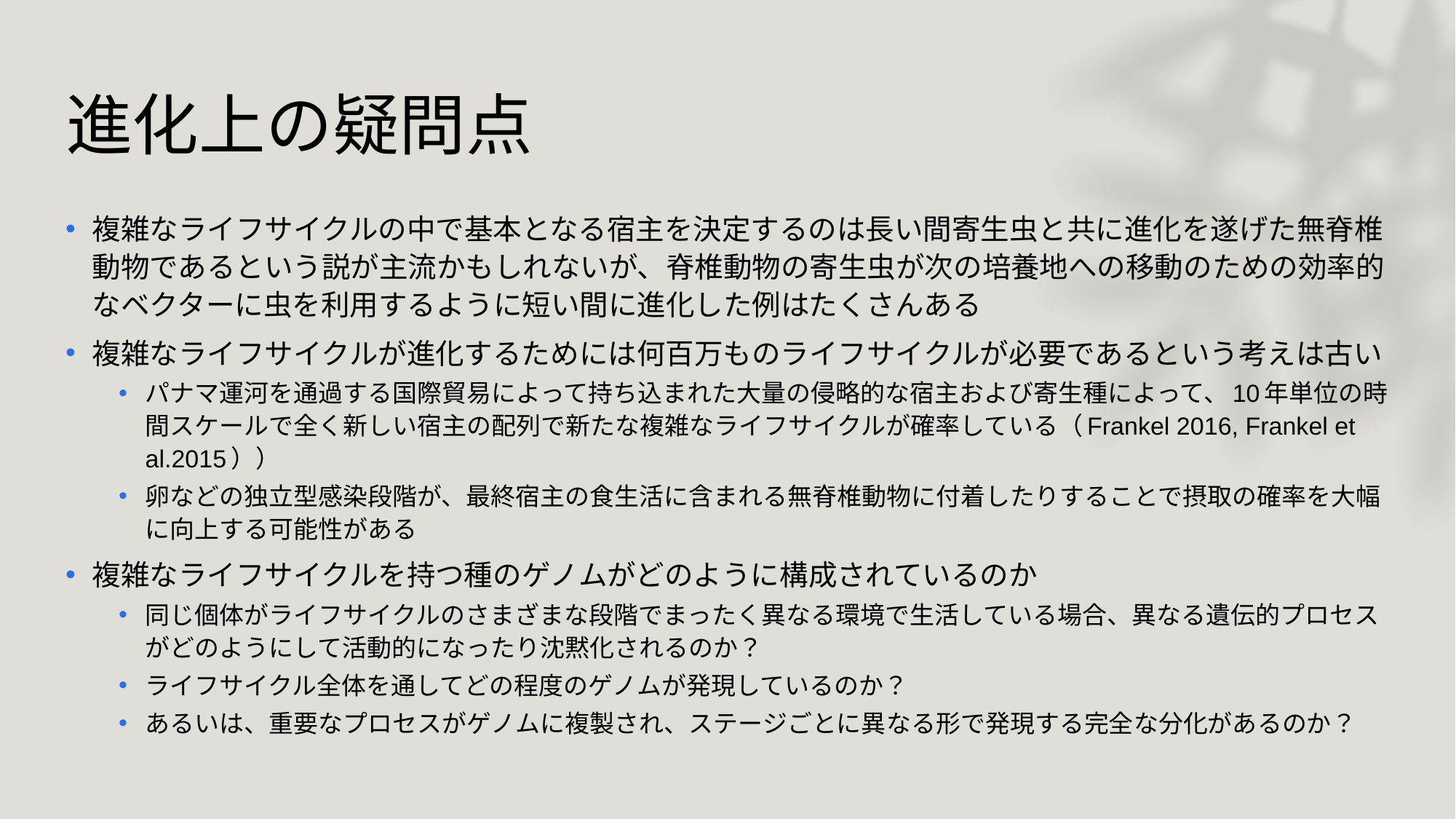

# 進化上の疑問点
複雑なライフサイクルの中で基本となる宿主を決定するのは長い間寄生虫と共に進化を遂げた無脊椎動物であるという説が主流かもしれないが、脊椎動物の寄生虫が次の培養地への移動のための効率的なベクターに虫を利用するように短い間に進化した例はたくさんある
複雑なライフサイクルが進化するためには何百万ものライフサイクルが必要であるという考えは古い
パナマ運河を通過する国際貿易によって持ち込まれた大量の侵略的な宿主および寄生種によって、10年単位の時間スケールで全く新しい宿主の配列で新たな複雑なライフサイクルが確率している（Frankel 2016, Frankel et al.2015））
卵などの独立型感染段階が、最終宿主の食生活に含まれる無脊椎動物に付着したりすることで摂取の確率を大幅に向上する可能性がある
複雑なライフサイクルを持つ種のゲノムがどのように構成されているのか
同じ個体がライフサイクルのさまざまな段階でまったく異なる環境で生活している場合、異なる遺伝的プロセスがどのようにして活動的になったり沈黙化されるのか？
ライフサイクル全体を通してどの程度のゲノムが発現しているのか？
あるいは、重要なプロセスがゲノムに複製され、ステージごとに異なる形で発現する完全な分化があるのか？